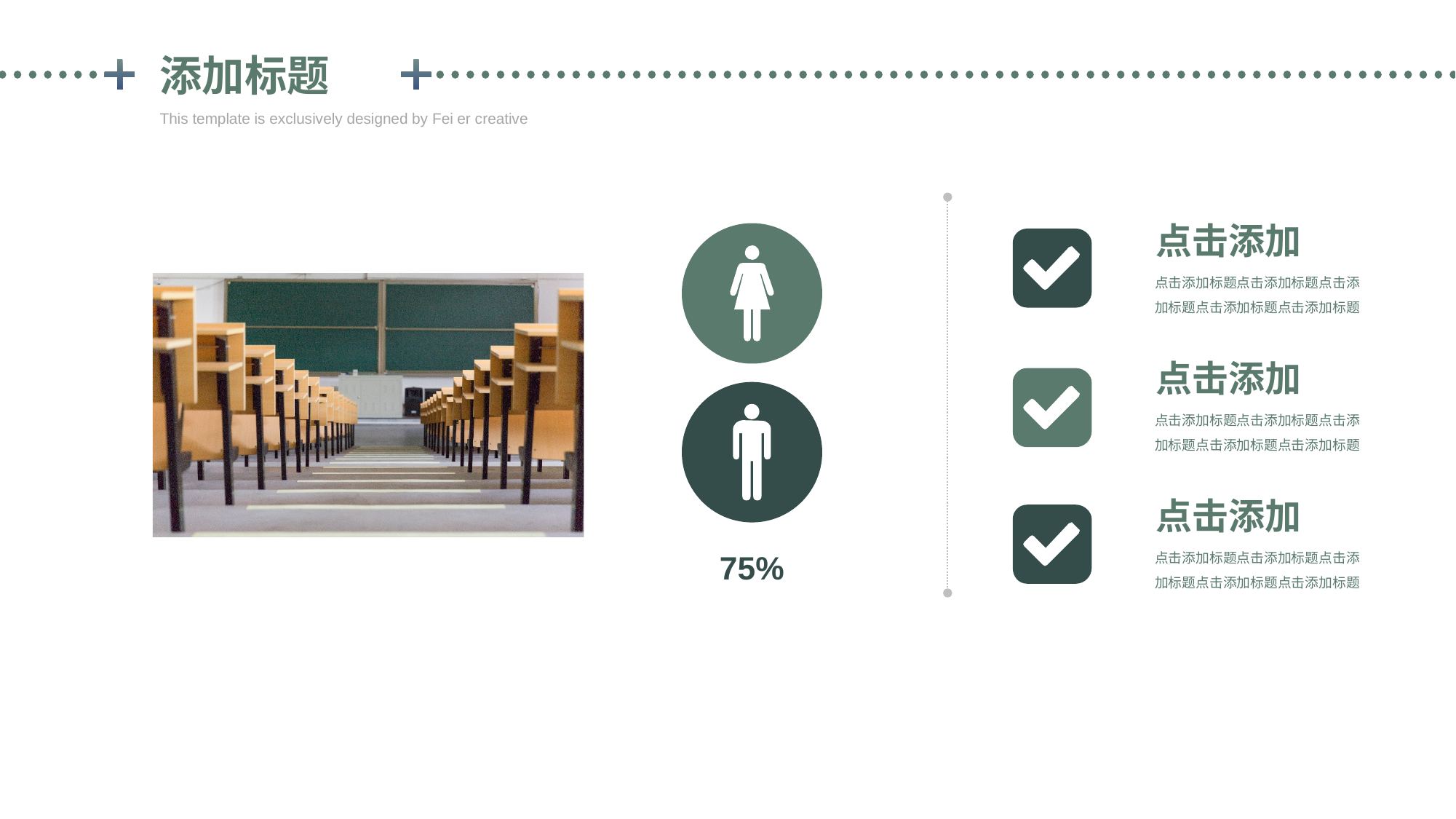

添加标题

This template is exclusively designed by Fei er creative
点击添加
点击添加标题点击添加标题点击添加标题点击添加标题点击添加标题

点击添加
点击添加标题点击添加标题点击添加标题点击添加标题点击添加标题

点击添加
点击添加标题点击添加标题点击添加标题点击添加标题点击添加标题

75%